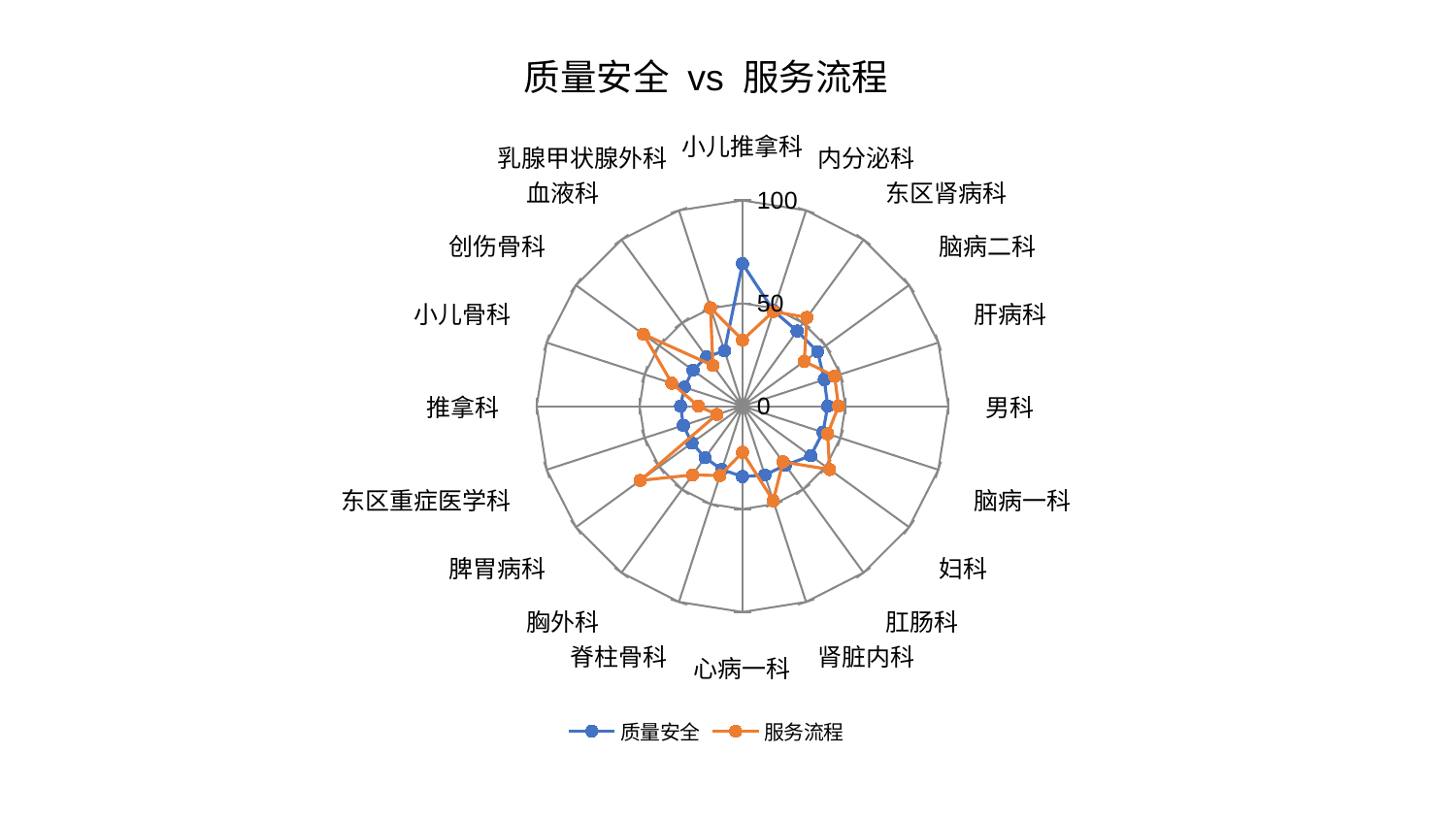

### Chart: 质量安全 vs 服务流程

| Category | 质量安全 | 服务流程 |
|---|---|---|
| 小儿推拿科 | 69.21862965486271 | 32.141522767361636 |
| 内分泌科 | 48.761950582508106 | 48.34090541149249 |
| 东区肾病科 | 45.140386438060304 | 53.31187827904482 |
| 脑病二科 | 45.10355414565082 | 37.08588290238267 |
| 肝病科 | 41.788952491124725 | 47.05854265190923 |
| 男科 | 41.41038420541579 | 46.65091545541996 |
| 脑病一科 | 41.076330598537574 | 43.47065215248148 |
| 妇科 | 40.9751018404622 | 52.33981838844412 |
| 肛肠科 | 35.4493068884678 | 33.45525062196712 |
| 肾脏内科 | 35.15852303330725 | 48.29416877276853 |
| 心病一科 | 34.204781822665765 | 22.415214056667224 |
| 脊柱骨科 | 32.3836564768763 | 35.464949034689916 |
| 胸外科 | 30.94091411020525 | 41.26383282981478 |
| 脾胃病科 | 30.371393576466595 | 61.403068824954254 |
| 东区重症医学科 | 30.22355348229046 | 13.053868570390254 |
| 推拿科 | 30.090849241472217 | 21.454247145763155 |
| 小儿骨科 | 29.750695413097834 | 36.11435816446621 |
| 创伤骨科 | 29.738141333344316 | 59.50417901641095 |
| 血液科 | 29.639747669505205 | 24.401993194249624 |
| 乳腺甲状腺外科 | 28.258935553608488 | 50.26954681056437 |
13